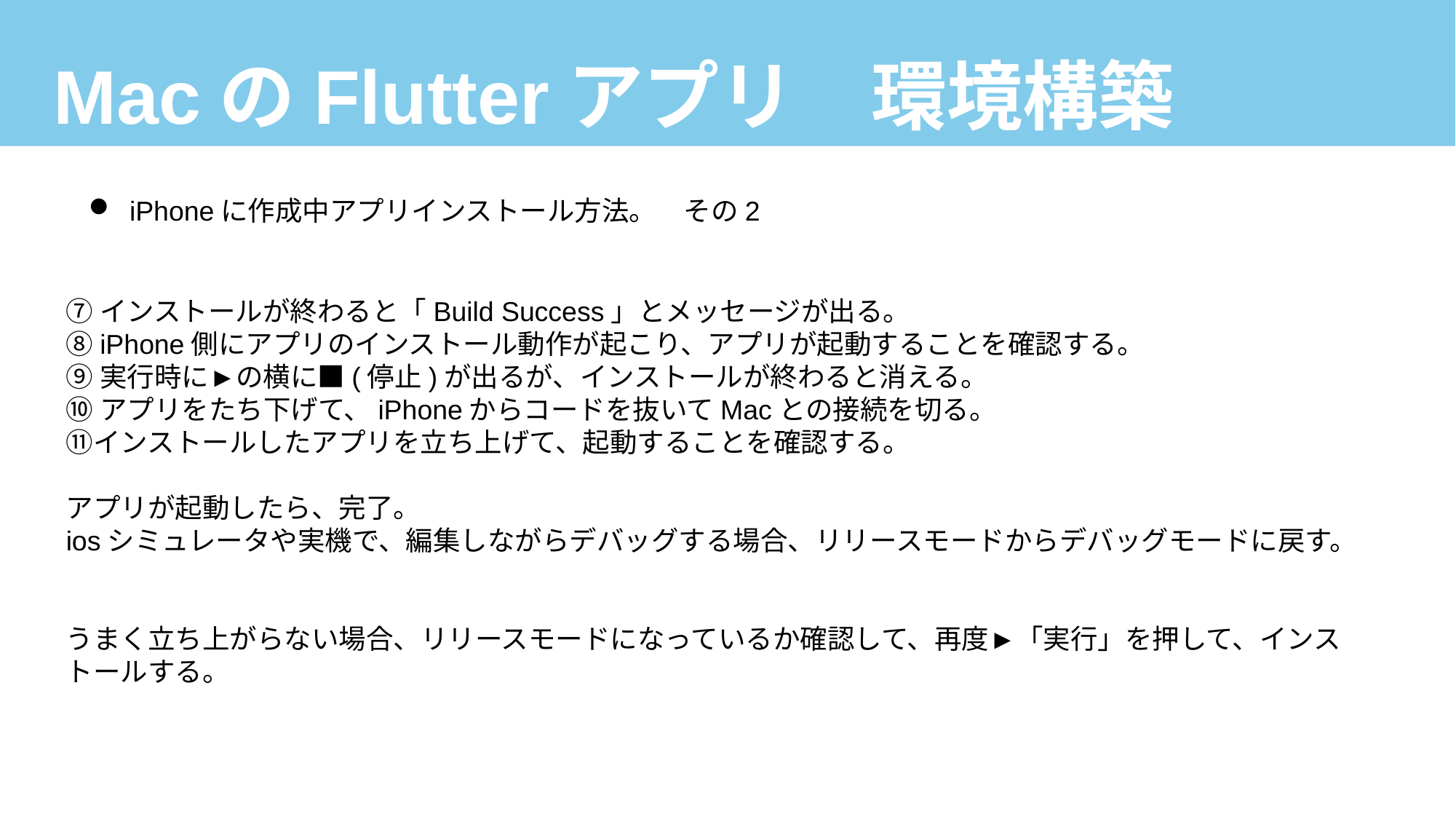

# MacのFlutterアプリ　環境構築
iPhoneに作成中アプリインストール方法。　その2
⑦インストールが終わると「Build Success」とメッセージが出る。
⑧iPhone側にアプリのインストール動作が起こり、アプリが起動することを確認する。
⑨実行時に►の横に■(停止)が出るが、インストールが終わると消える。
⑩アプリをたち下げて、iPhoneからコードを抜いてMacとの接続を切る。
⑪インストールしたアプリを立ち上げて、起動することを確認する。

アプリが起動したら、完了。
iosシミュレータや実機で、編集しながらデバッグする場合、リリースモードからデバッグモードに戻す。
うまく立ち上がらない場合、リリースモードになっているか確認して、再度►「実行」を押して、インストールする。